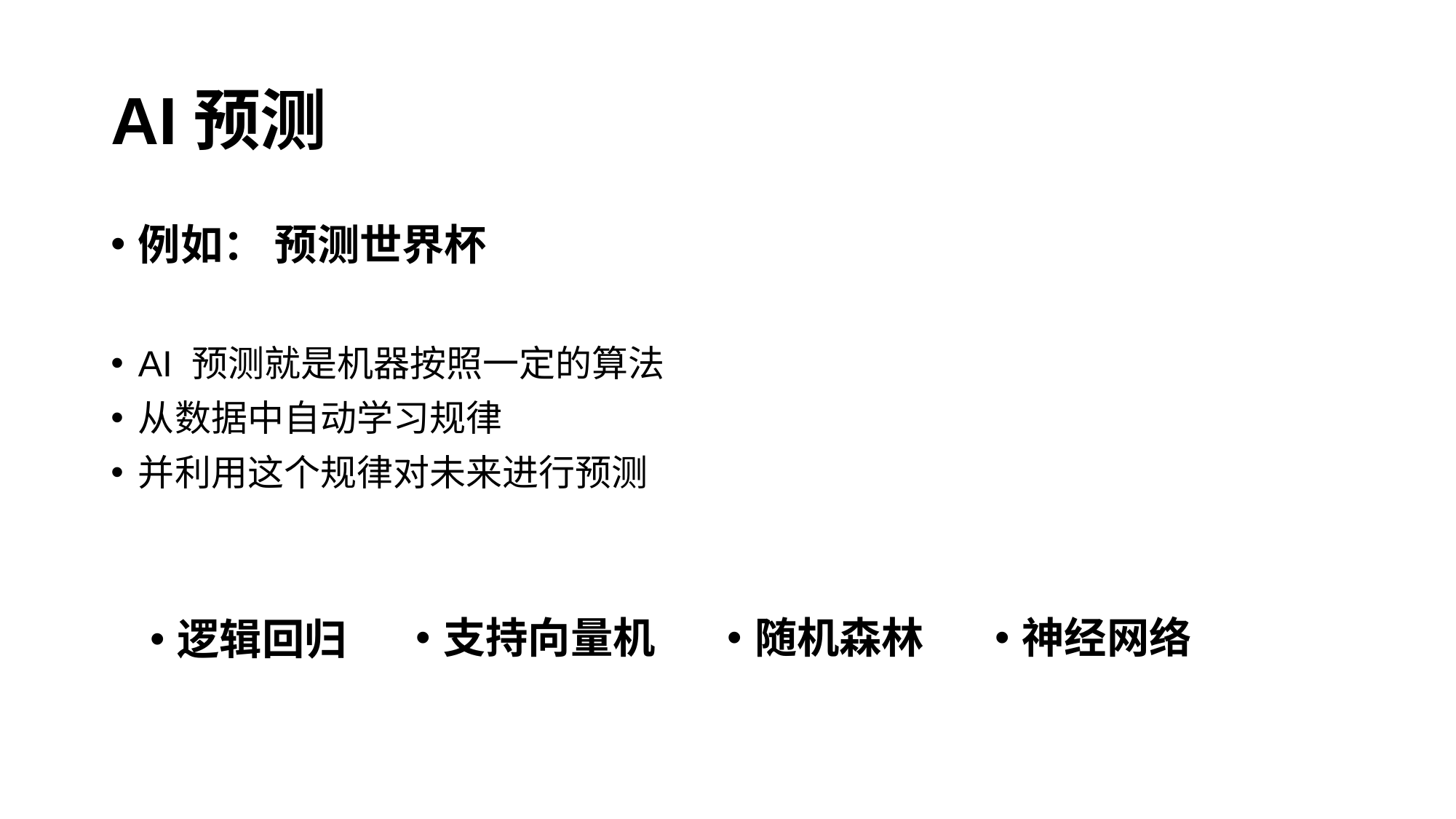

# AI预测
例如： 预测世界杯

AI 预测就是机器按照一定的算法
从数据中自动学习规律
并利用这个规律对未来进行预测
支持向量机
随机森林
神经网络
逻辑回归